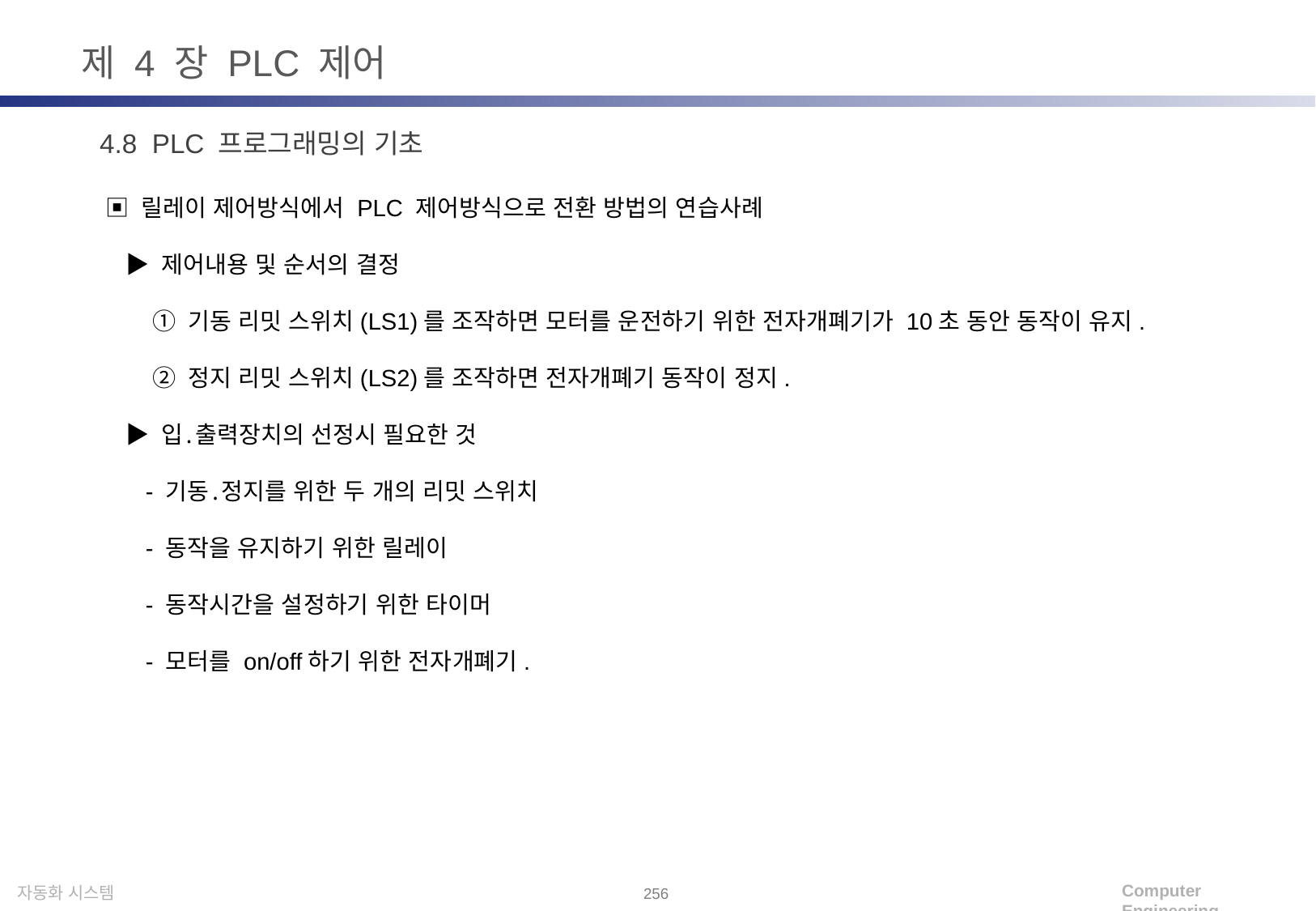

제 4 장 PLC 제어
4.8  PLC 프로그래밍의 기초
▣ 릴레이 제어방식에서 PLC 제어방식으로 전환 방법의 연습사례
   ▶ 제어내용 및 순서의 결정
       ① 기동 리밋 스위치(LS1)를 조작하면 모터를 운전하기 위한 전자개폐기가 10초 동안 동작이 유지.
       ② 정지 리밋 스위치(LS2)를 조작하면 전자개폐기 동작이 정지.
   ▶ 입․출력장치의 선정시 필요한 것
      - 기동․정지를 위한 두 개의 리밋 스위치
      - 동작을 유지하기 위한 릴레이
      - 동작시간을 설정하기 위한 타이머
      - 모터를 on/off하기 위한 전자개폐기.